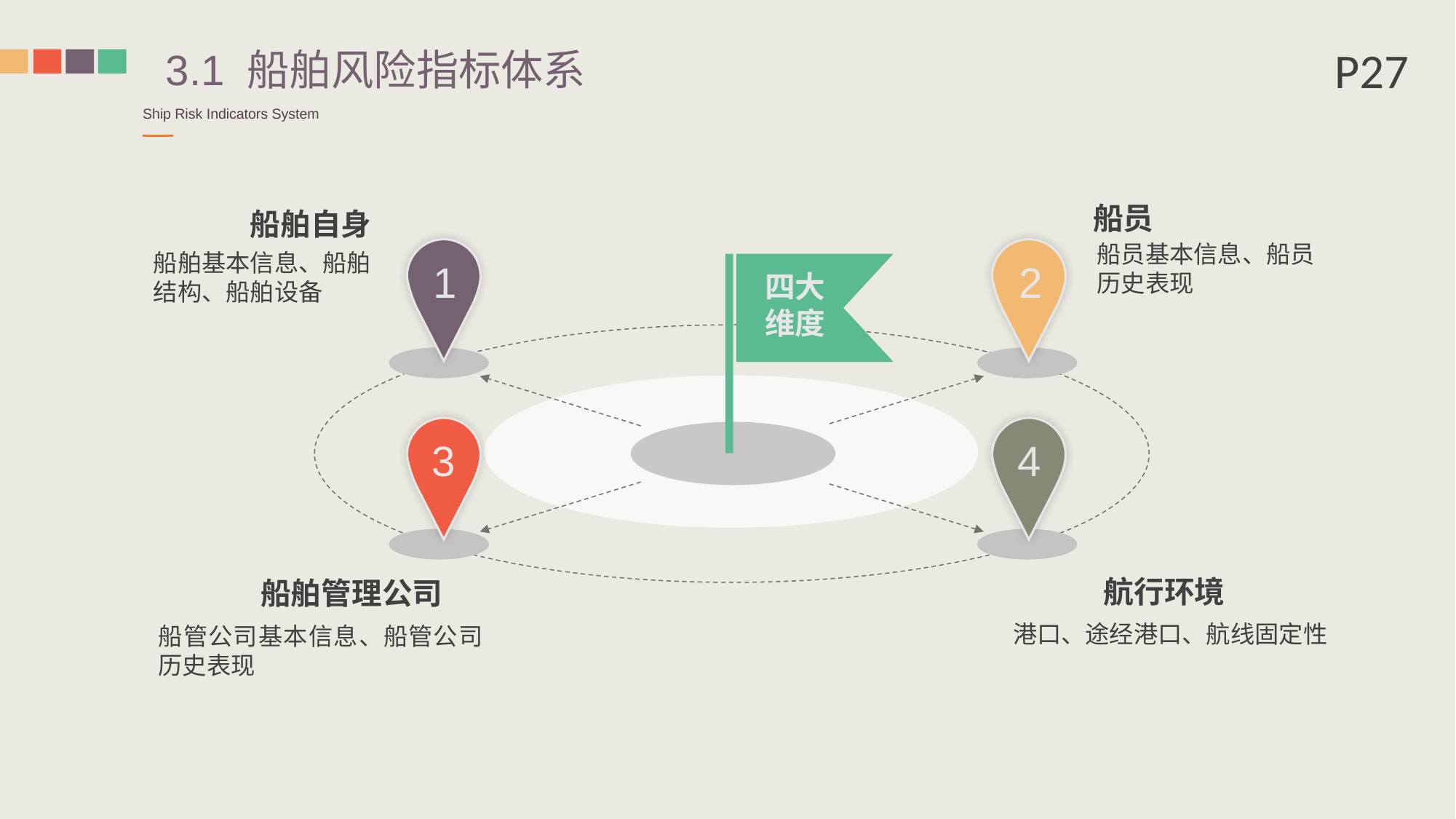

P27
3.1 船舶风险指标体系
Ship Risk Indicators System

船员
船员基本信息、船员历史表现
船舶自身
船舶基本信息、船舶结构、船舶设备

1

2

四大维度

3

4

航行环境
港口、途经港口、航线固定性
船舶管理公司
船管公司基本信息、船管公司历史表现